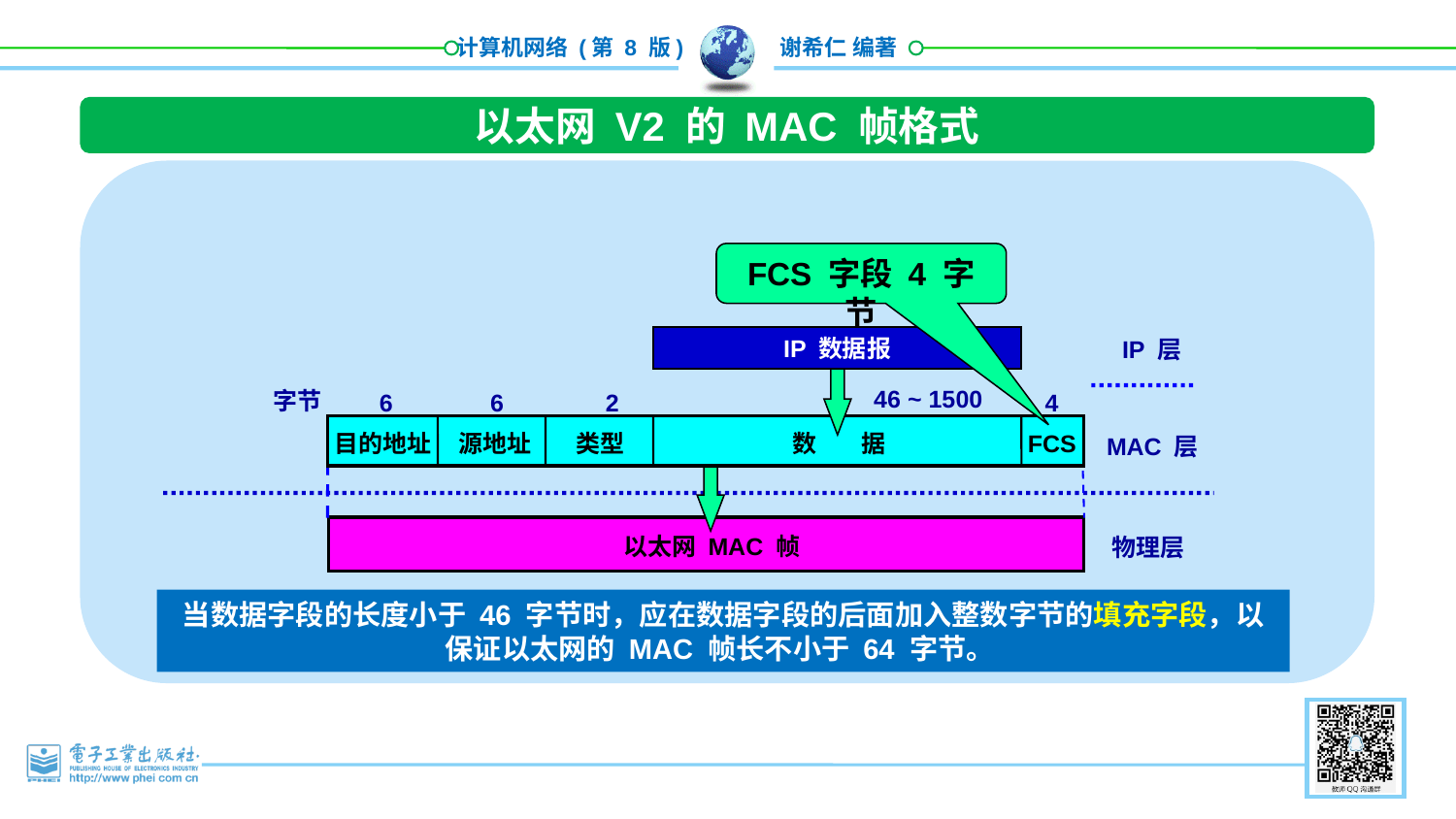

以太网 V2 的 MAC 帧格式

FCS 字段 4 字节
IP 数据报

IP 层
46 ~ 1500
字节
6
6
2
4

目的地址
源地址
类型
数        据
FCS
MAC 层

以太网 MAC 帧
物理层
当数据字段的长度小于 46 字节时，应在数据字段的后面加入整数字节的填充字段，以保证以太网的 MAC 帧长不小于 64 字节。